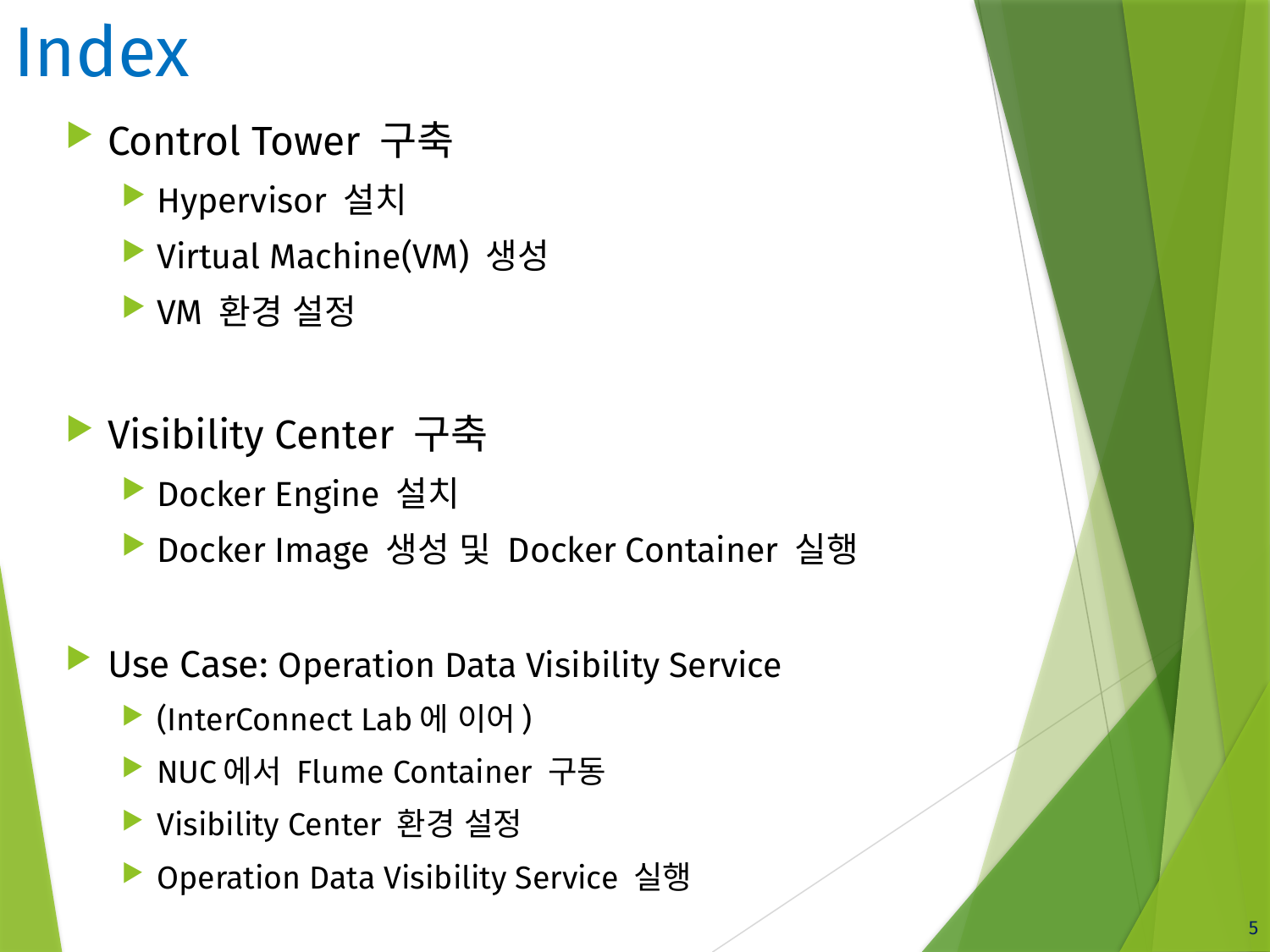

Index
Control Tower 구축
Hypervisor 설치
Virtual Machine(VM) 생성
VM 환경 설정

Visibility Center 구축
Docker Engine 설치
Docker Image 생성 및 Docker Container 실행

Use Case: Operation Data Visibility Service
(InterConnect Lab에 이어)
NUC에서 Flume Container 구동
Visibility Center 환경 설정
Operation Data Visibility Service 실행

5